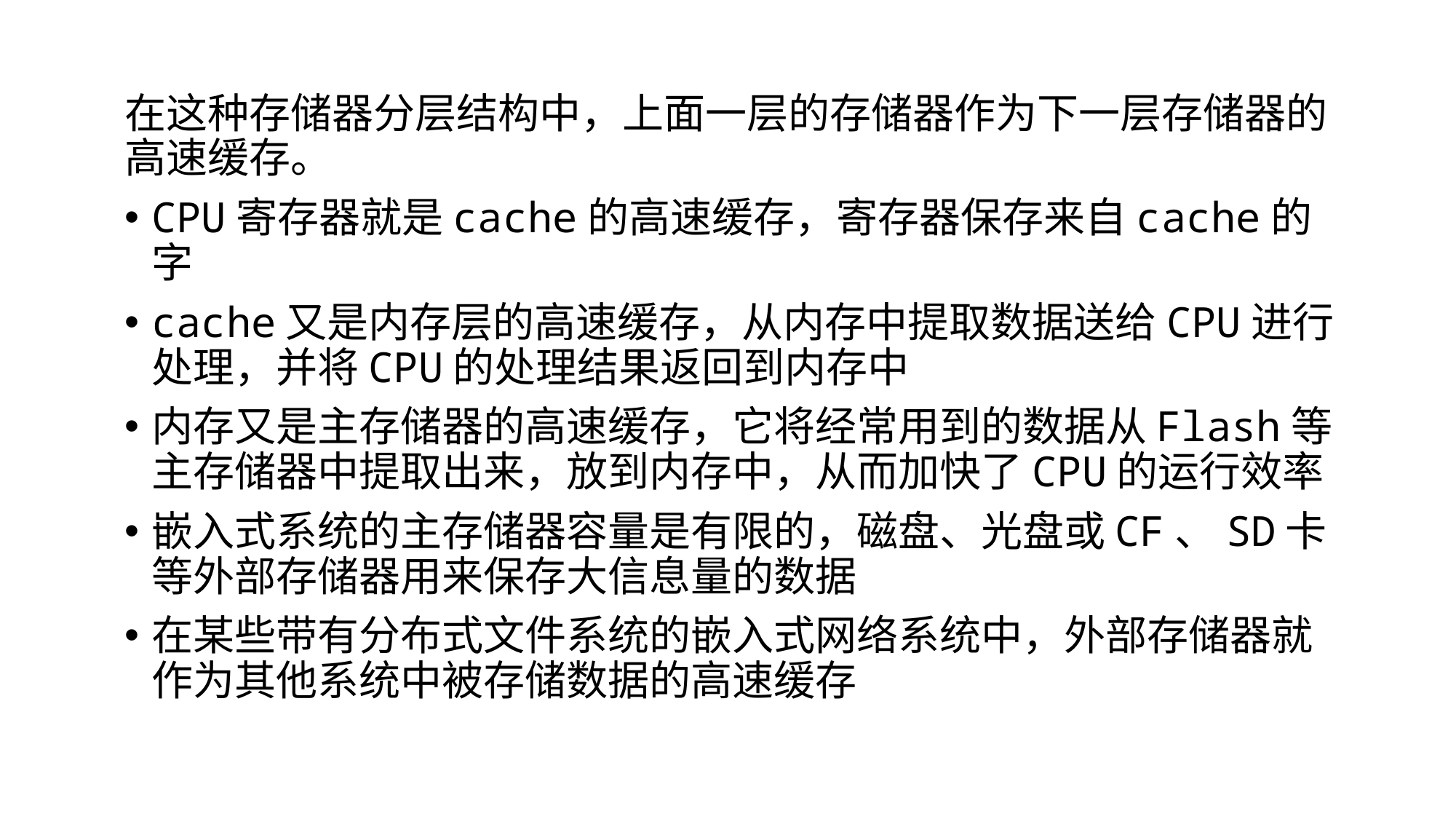

在这种存储器分层结构中，上面一层的存储器作为下一层存储器的高速缓存。
CPU寄存器就是cache的高速缓存，寄存器保存来自cache的字
cache又是内存层的高速缓存，从内存中提取数据送给CPU进行处理，并将CPU的处理结果返回到内存中
内存又是主存储器的高速缓存，它将经常用到的数据从Flash等主存储器中提取出来，放到内存中，从而加快了CPU的运行效率
嵌入式系统的主存储器容量是有限的，磁盘、光盘或CF、SD卡等外部存储器用来保存大信息量的数据
在某些带有分布式文件系统的嵌入式网络系统中，外部存储器就作为其他系统中被存储数据的高速缓存